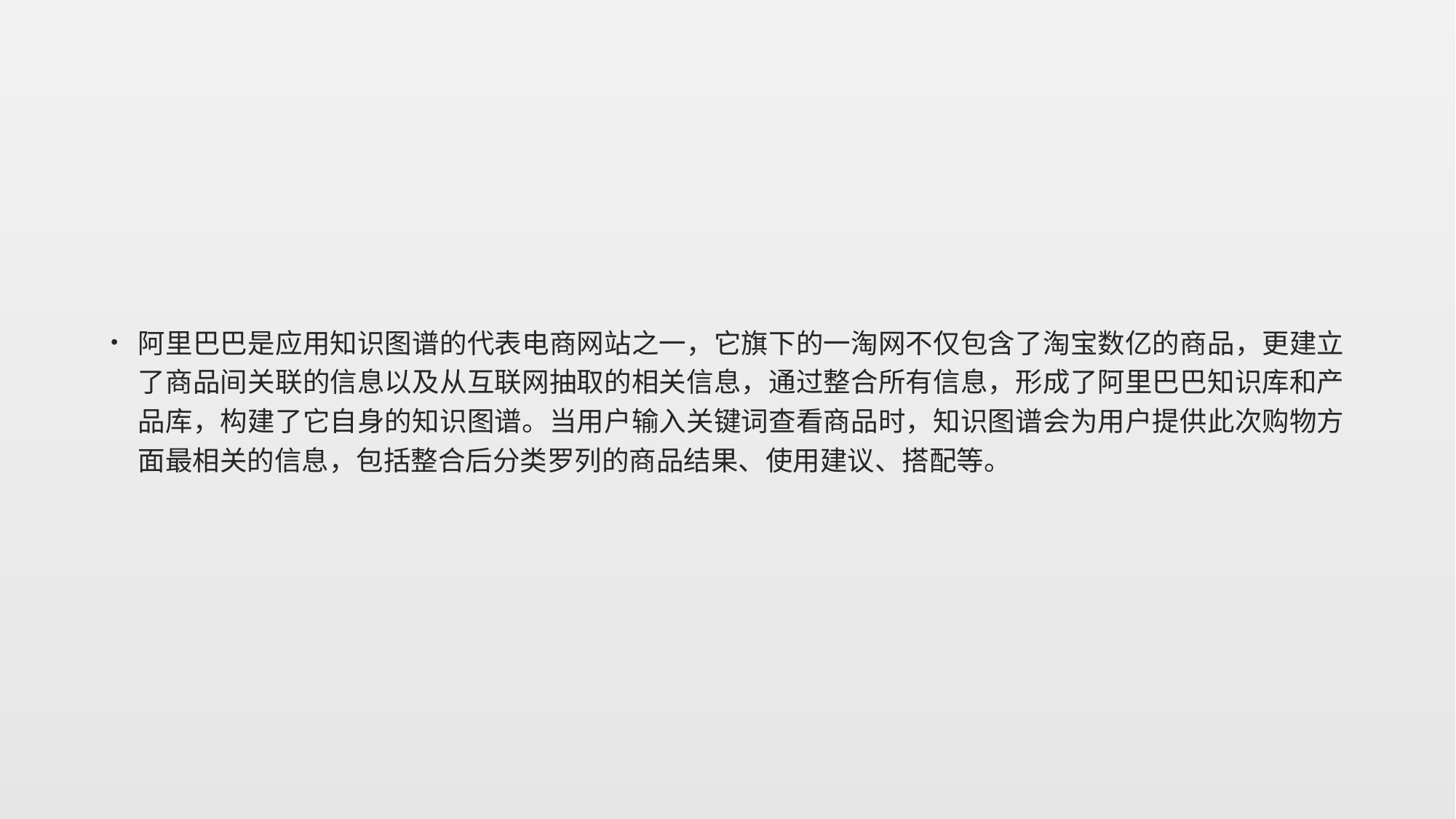

阿里巴巴是应用知识图谱的代表电商网站之一，它旗下的一淘网不仅包含了淘宝数亿的商品，更建立了商品间关联的信息以及从互联网抽取的相关信息，通过整合所有信息，形成了阿里巴巴知识库和产品库，构建了它自身的知识图谱。当用户输入关键词查看商品时，知识图谱会为用户提供此次购物方面最相关的信息，包括整合后分类罗列的商品结果、使用建议、搭配等。